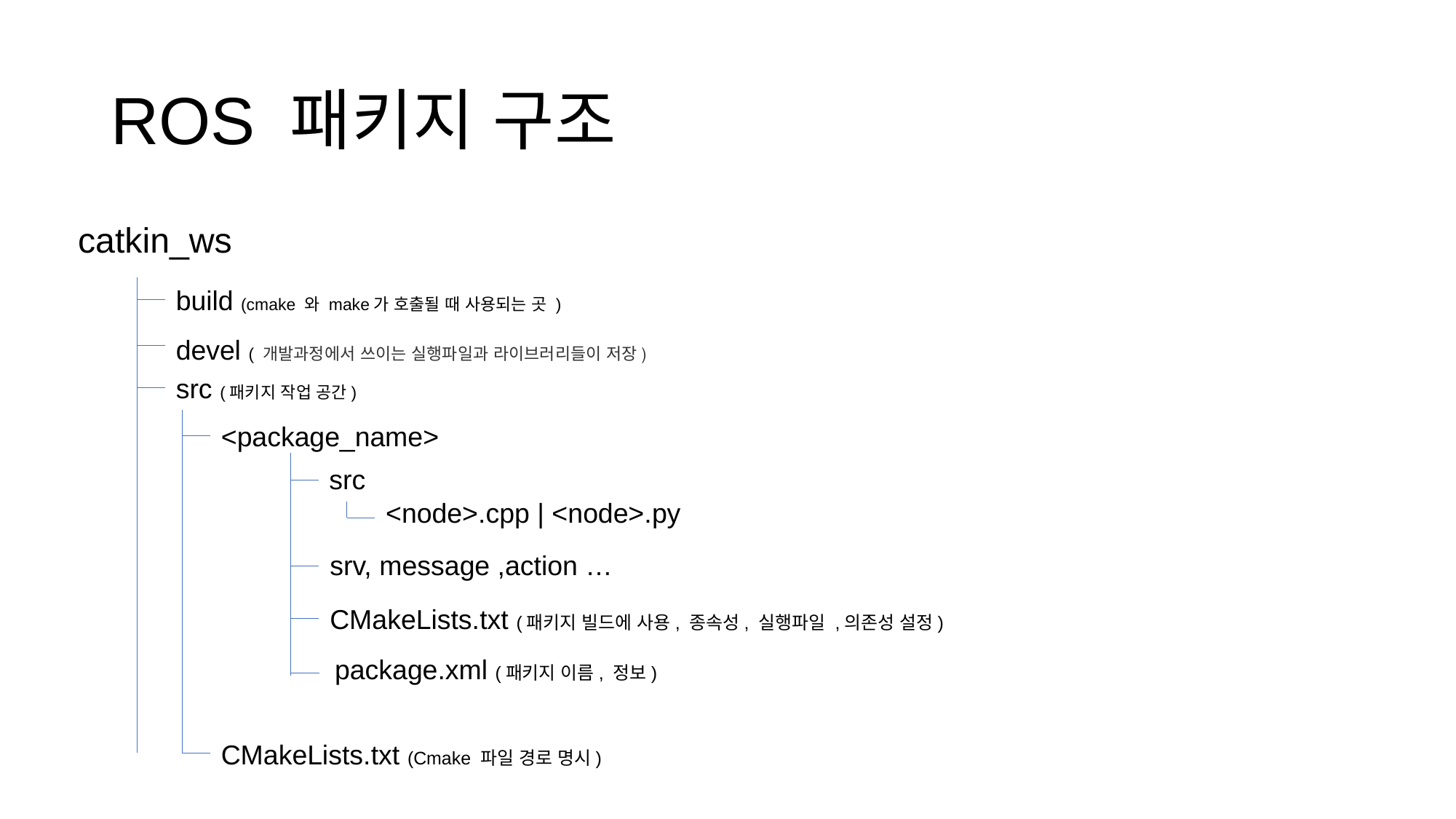

# ROS 패키지 구조
catkin_ws

build (cmake 와 make가 호출될 때 사용되는 곳 )
devel ( 개발과정에서 쓰이는 실행파일과 라이브러리들이 저장)
src (패키지 작업 공간)
<package_name>
src
<node>.cpp | <node>.py
srv, message ,action …
CMakeLists.txt (패키지 빌드에 사용, 종속성, 실행파일 ,의존성 설정)
package.xml (패키지 이름, 정보)
CMakeLists.txt (Cmake 파일 경로 명시)